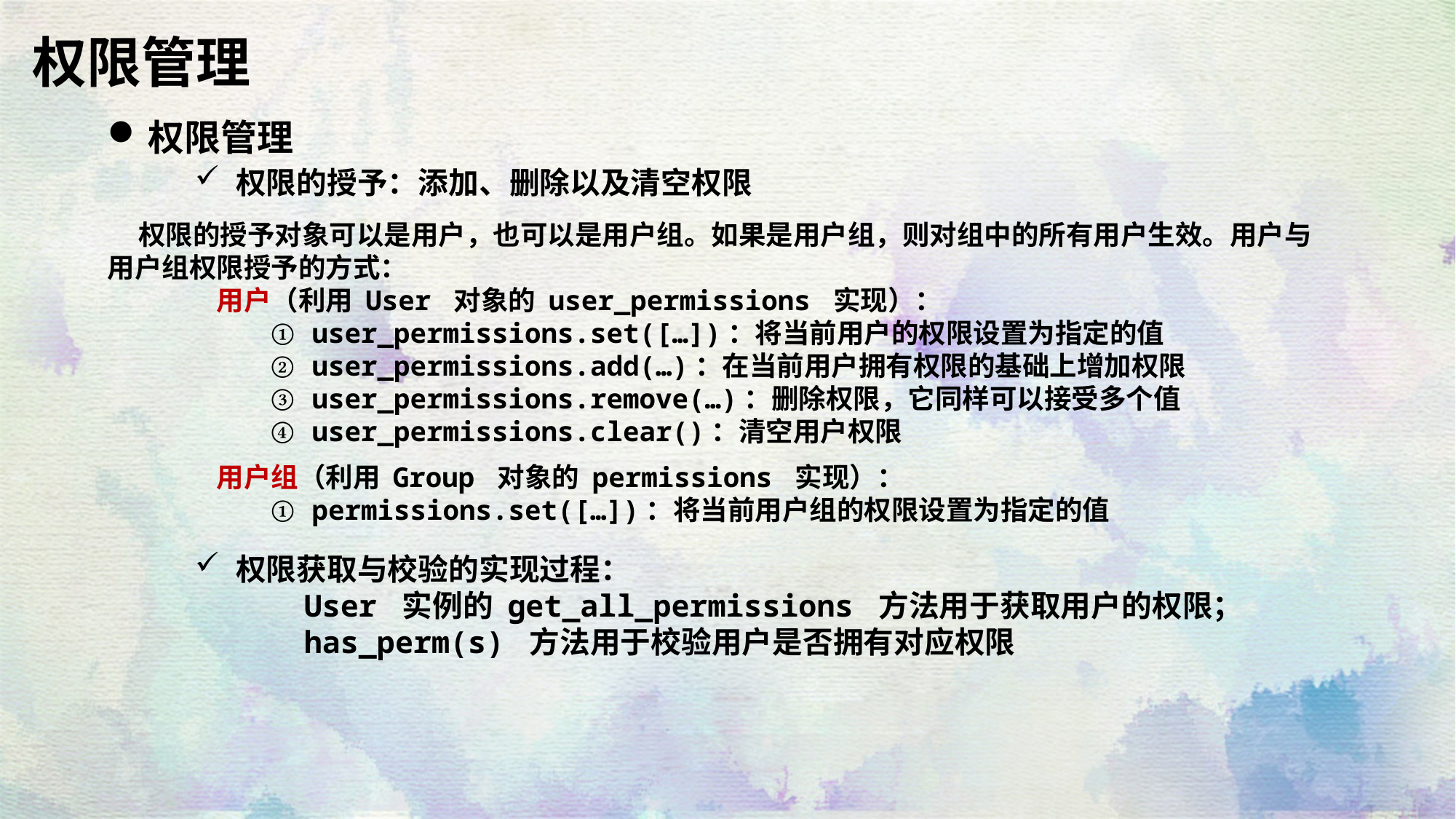

权限管理
权限管理
权限的授予：添加、删除以及清空权限
    权限的授予对象可以是用户，也可以是用户组。如果是用户组，则对组中的所有用户生效。用户与用户组权限授予的方式：
	用户（利用 User 对象的 user_permissions 实现）：
user_permissions.set([…])：将当前用户的权限设置为指定的值
user_permissions.add(…)：在当前用户拥有权限的基础上增加权限
user_permissions.remove(…)：删除权限，它同样可以接受多个值
user_permissions.clear()：清空用户权限
	用户组（利用 Group 对象的 permissions 实现）：
permissions.set([…])：将当前用户组的权限设置为指定的值
权限获取与校验的实现过程：
	User 实例的 get_all_permissions 方法用于获取用户的权限；
	has_perm(s) 方法用于校验用户是否拥有对应权限